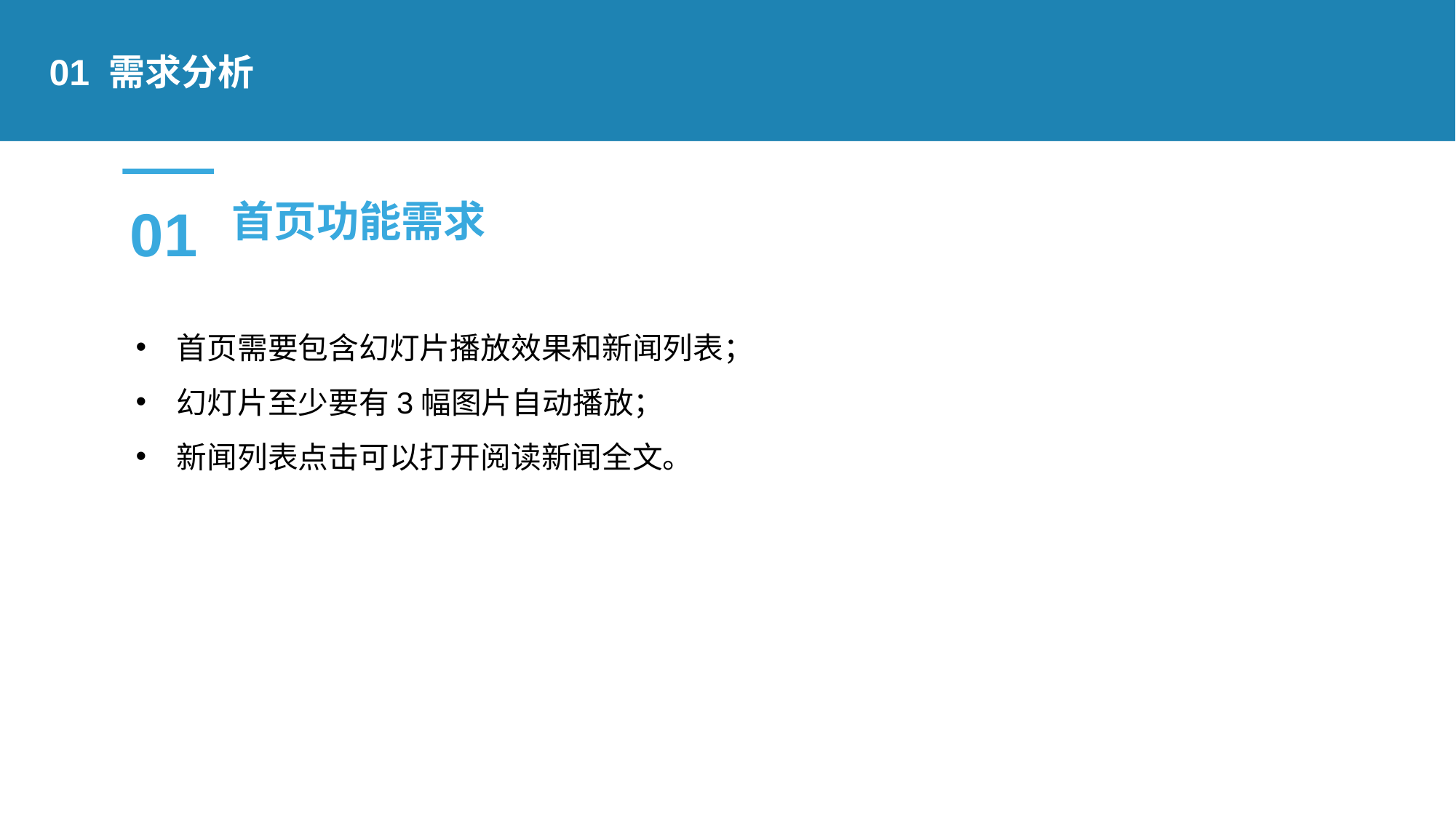

01 需求分析
01

首页功能需求
首页需要包含幻灯片播放效果和新闻列表；
幻灯片至少要有3幅图片自动播放；
新闻列表点击可以打开阅读新闻全文。